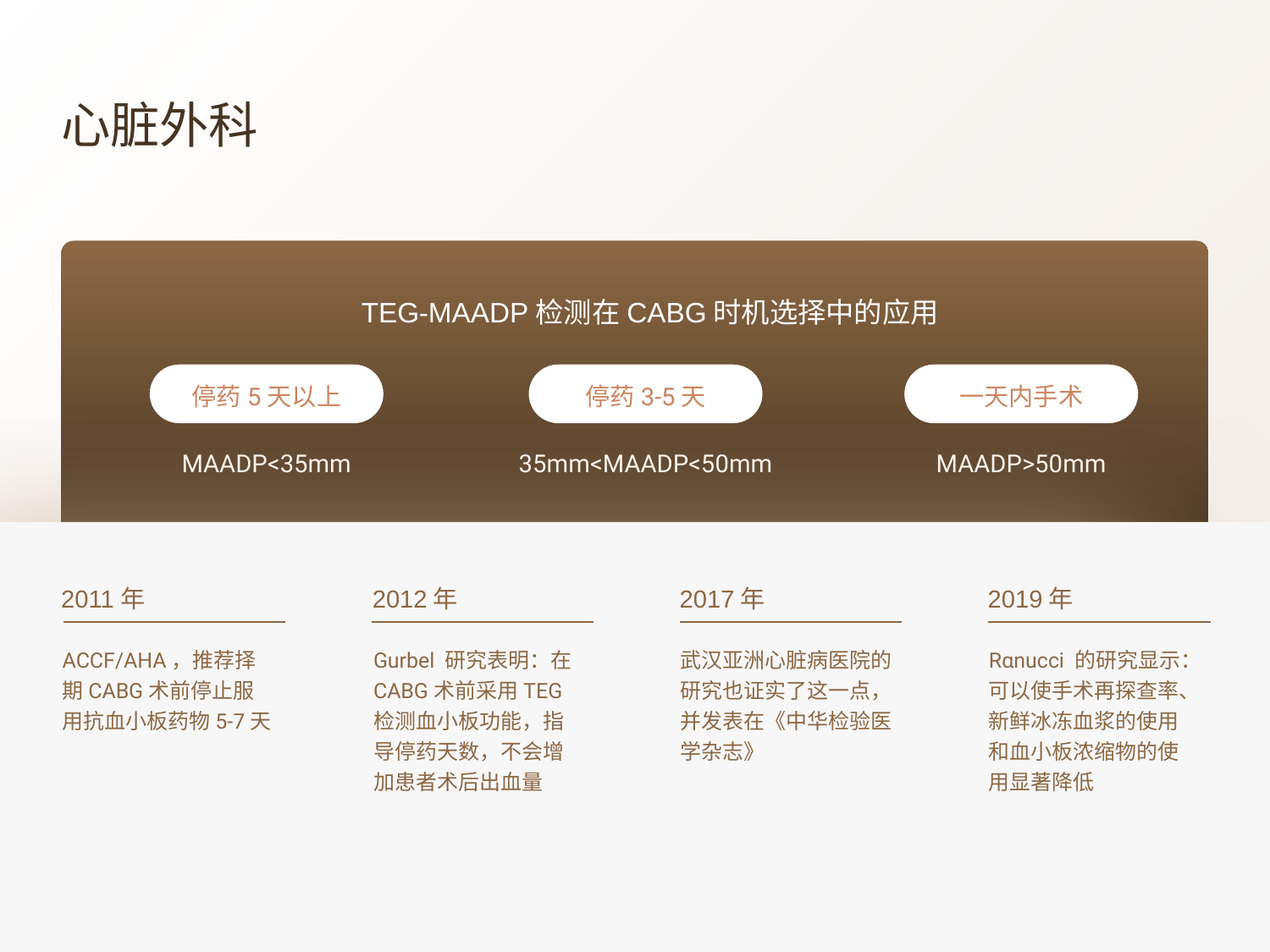

心脏外科

TEG-MAADP检测在CABG时机选择中的应用

停药5天以上
停药3-5天
一天内手术
MAADP<35mm
35mm<MAADP<50mm
MAADP>50mm

2011年
2012年
2017年
2019年
Gurbel 研究表明：在CABG术前采用TEG检测血小板功能，指导停药天数，不会增加患者术后出血量
武汉亚洲心脏病医院的研究也证实了这一点，并发表在《中华检验医学杂志》
Rαnucci 的研究显示：可以使手术再探查率、新鲜冰冻血浆的使用和血小板浓缩物的使用显著降低
ACCF/AHA，推荐择期CABG术前停止服用抗血小板药物5-7天